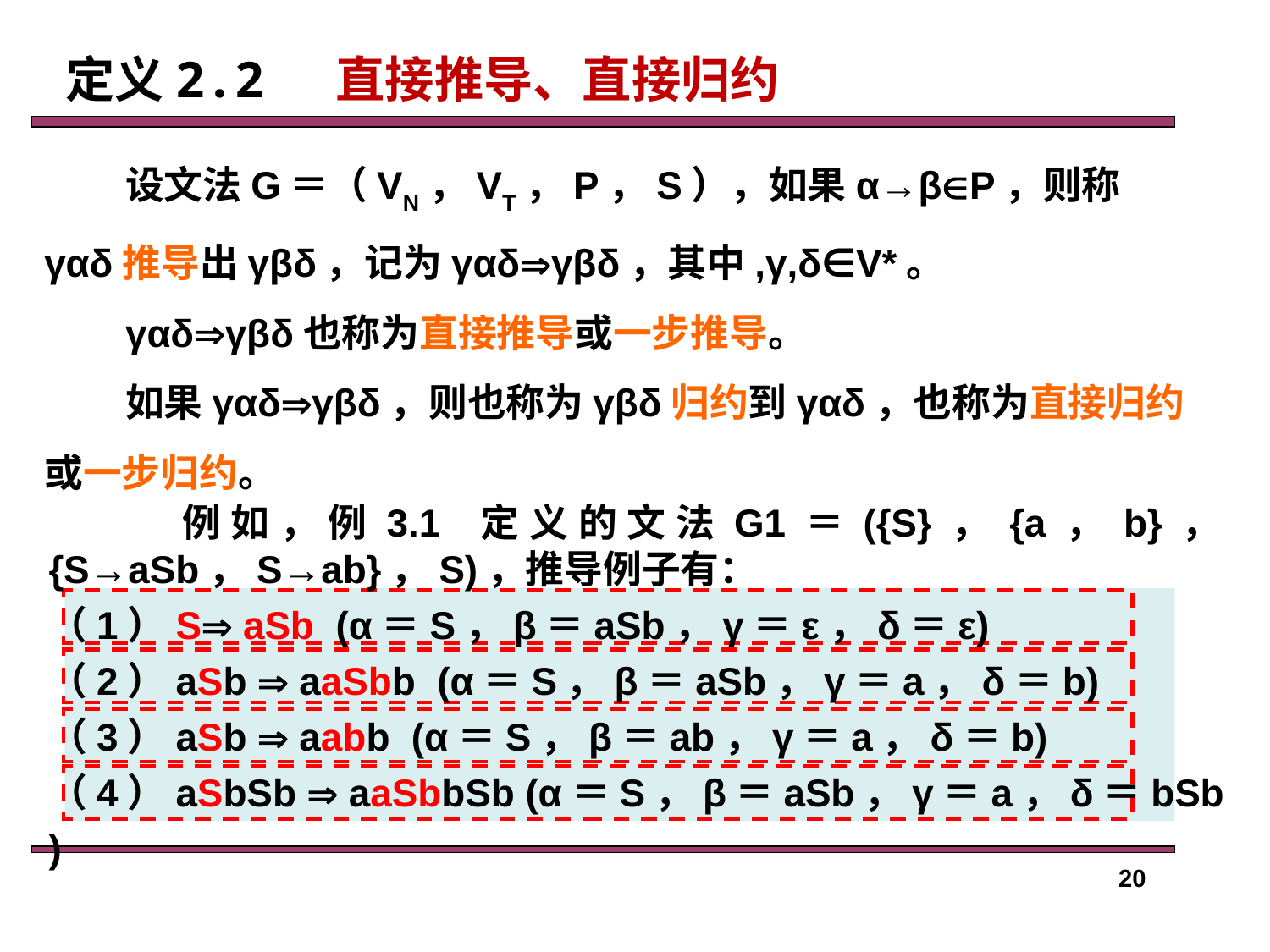

定义2.2  直接推导、直接归约
设文法G＝（VN，VT，P，S），如果α→β∈P，则称γαδ推导出γβδ，记为γαδ⇒γβδ，其中,γ,δ∈V*。
γαδ⇒γβδ也称为直接推导或一步推导。
如果γαδ⇒γβδ，则也称为γβδ归约到γαδ，也称为直接归约或一步归约。
      例如，例3.1 定义的文法G1＝({S}，{a，b}，{S→aSb，S→ab}，S)，推导例子有：
（1）S⇒ aSb  (α＝S，β＝aSb，γ＝ε，δ＝ε)
（2）aSb ⇒ aaSbb  (α＝S，β＝aSb，γ＝a，δ＝b)
（3）aSb ⇒ aabb  (α＝S，β＝ab，γ＝a，δ＝b)
（4）aSbSb ⇒ aaSbbSb (α＝S，β＝aSb，γ＝a，δ＝bSb )

20